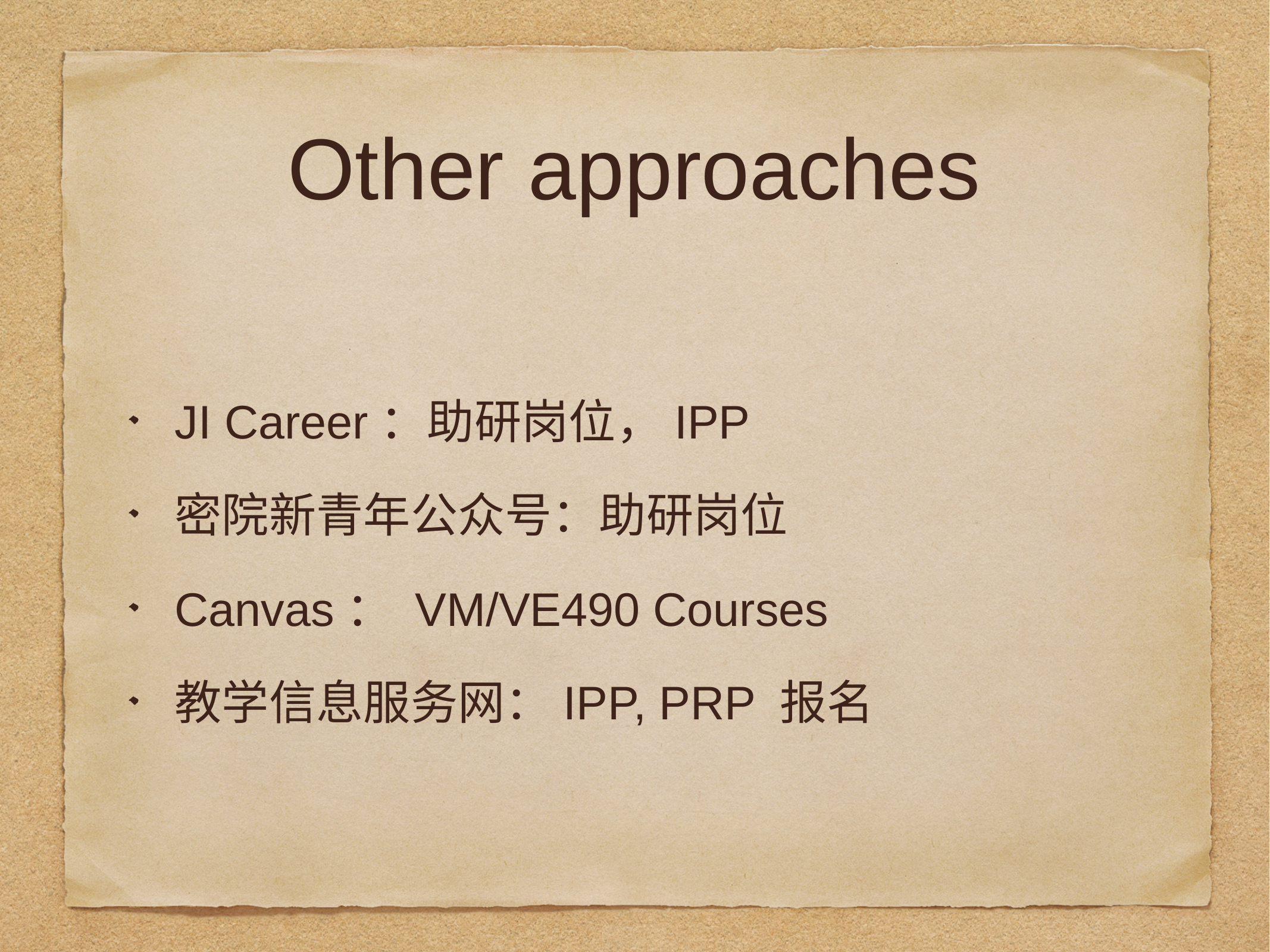

# Other approaches
JI Career：助研岗位，IPP
密院新青年公众号：助研岗位
Canvas： VM/VE490 Courses
教学信息服务网：IPP, PRP 报名